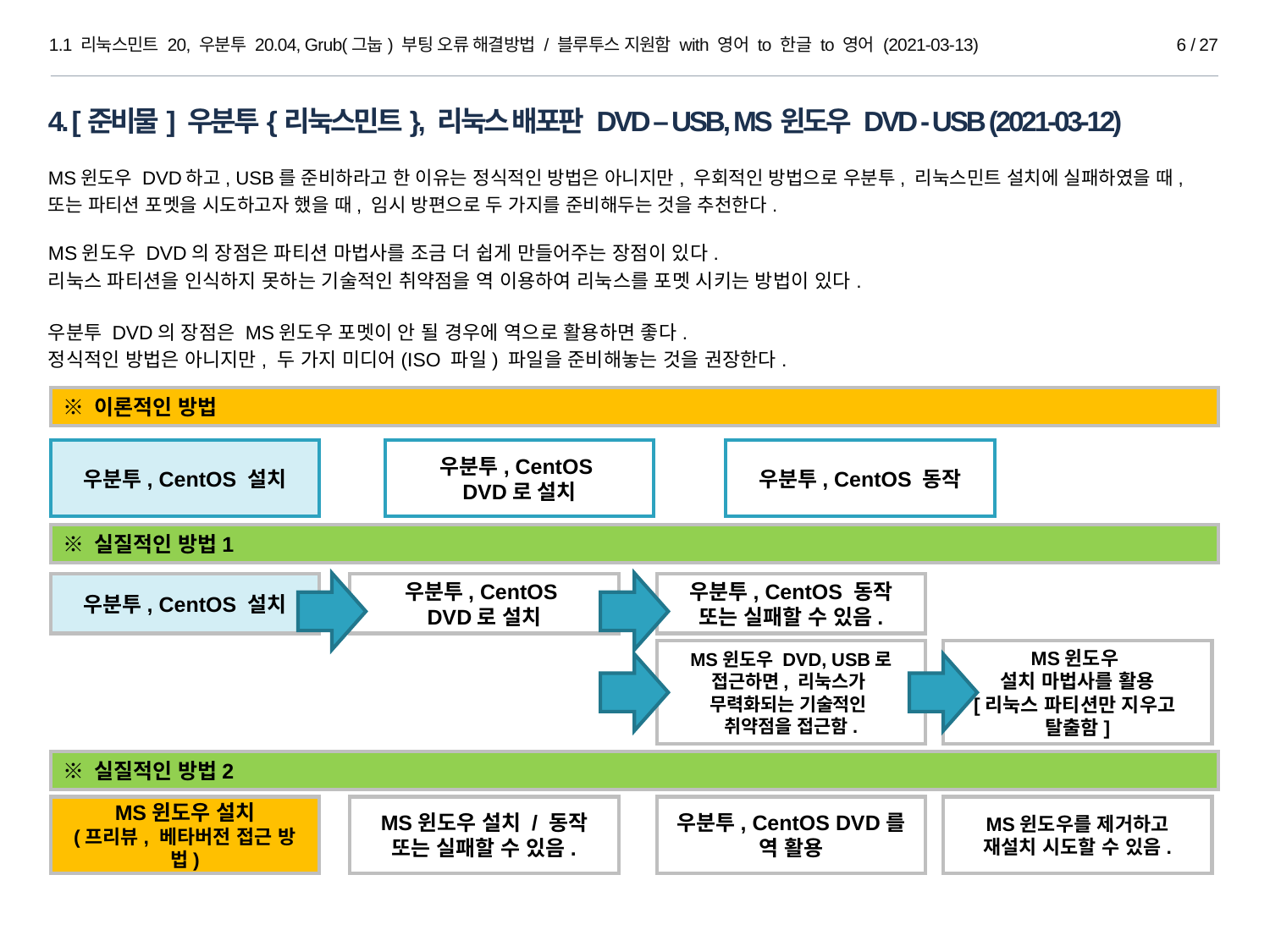

1.1 리눅스민트 20, 우분투 20.04, Grub(그눕) 부팅 오류 해결방법 / 블루투스 지원함 with 영어 to 한글 to 영어 (2021-03-13)
6 / 27

4. [준비물] 우분투{리눅스민트}, 리눅스 배포판 DVD – USB, MS윈도우 DVD - USB (2021-03-12)
MS윈도우 DVD하고, USB를 준비하라고 한 이유는 정식적인 방법은 아니지만, 우회적인 방법으로 우분투, 리눅스민트 설치에 실패하였을 때,
또는 파티션 포멧을 시도하고자 했을 때, 임시 방편으로 두 가지를 준비해두는 것을 추천한다.
MS윈도우 DVD의 장점은 파티션 마법사를 조금 더 쉽게 만들어주는 장점이 있다.
리눅스 파티션을 인식하지 못하는 기술적인 취약점을 역 이용하여 리눅스를 포멧 시키는 방법이 있다.
우분투 DVD의 장점은 MS윈도우 포멧이 안 될 경우에 역으로 활용하면 좋다.
정식적인 방법은 아니지만, 두 가지 미디어(ISO 파일) 파일을 준비해놓는 것을 권장한다.
※ 이론적인 방법
우분투, CentOS 설치
우분투, CentOS
DVD로 설치
우분투, CentOS 동작
※ 실질적인 방법1

우분투, CentOS 설치
우분투, CentOS
DVD로 설치
우분투, CentOS 동작
또는 실패할 수 있음.
MS윈도우 DVD, USB로
접근하면, 리눅스가
무력화되는 기술적인
취약점을 접근함.
MS윈도우
설치 마법사를 활용
[리눅스 파티션만 지우고
탈출함]

※ 실질적인 방법2
MS윈도우 설치
(프리뷰, 베타버전 접근 방법)
MS윈도우 설치 / 동작
또는 실패할 수 있음.
우분투, CentOS DVD를
역 활용
MS윈도우를 제거하고
재설치 시도할 수 있음.